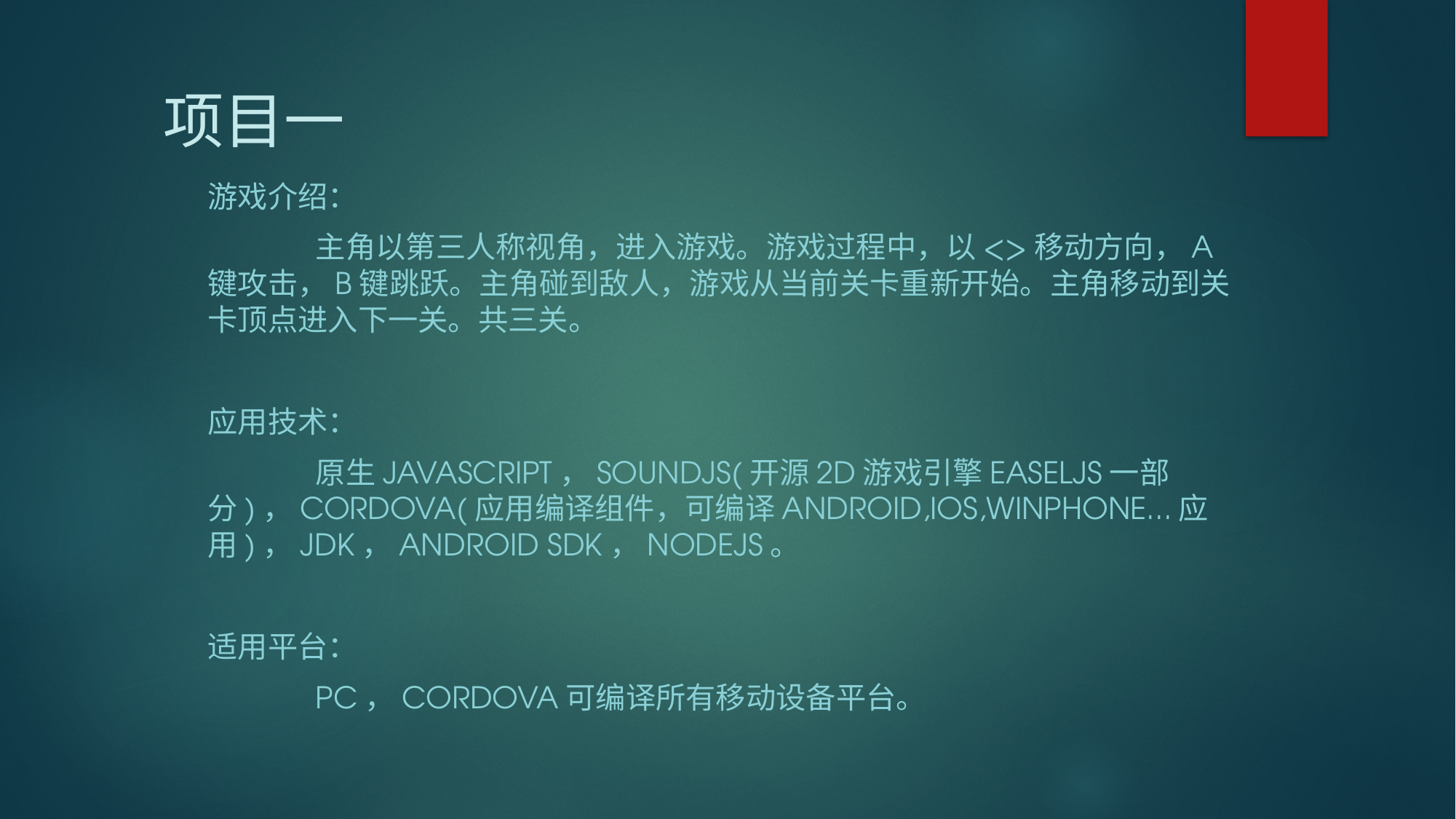

# 项目一
游戏介绍：
	主角以第三人称视角，进入游戏。游戏过程中，以<>移动方向，A键攻击，B键跳跃。主角碰到敌人，游戏从当前关卡重新开始。主角移动到关卡顶点进入下一关。共三关。

应用技术：
	原生javascript，soundjs(开源2d游戏引擎easeljs一部分)，cordova(应用编译组件，可编译android,ios,winphone…应用)，Jdk，android sdk，nodejs。

适用平台：
	PC，cordova可编译所有移动设备平台。